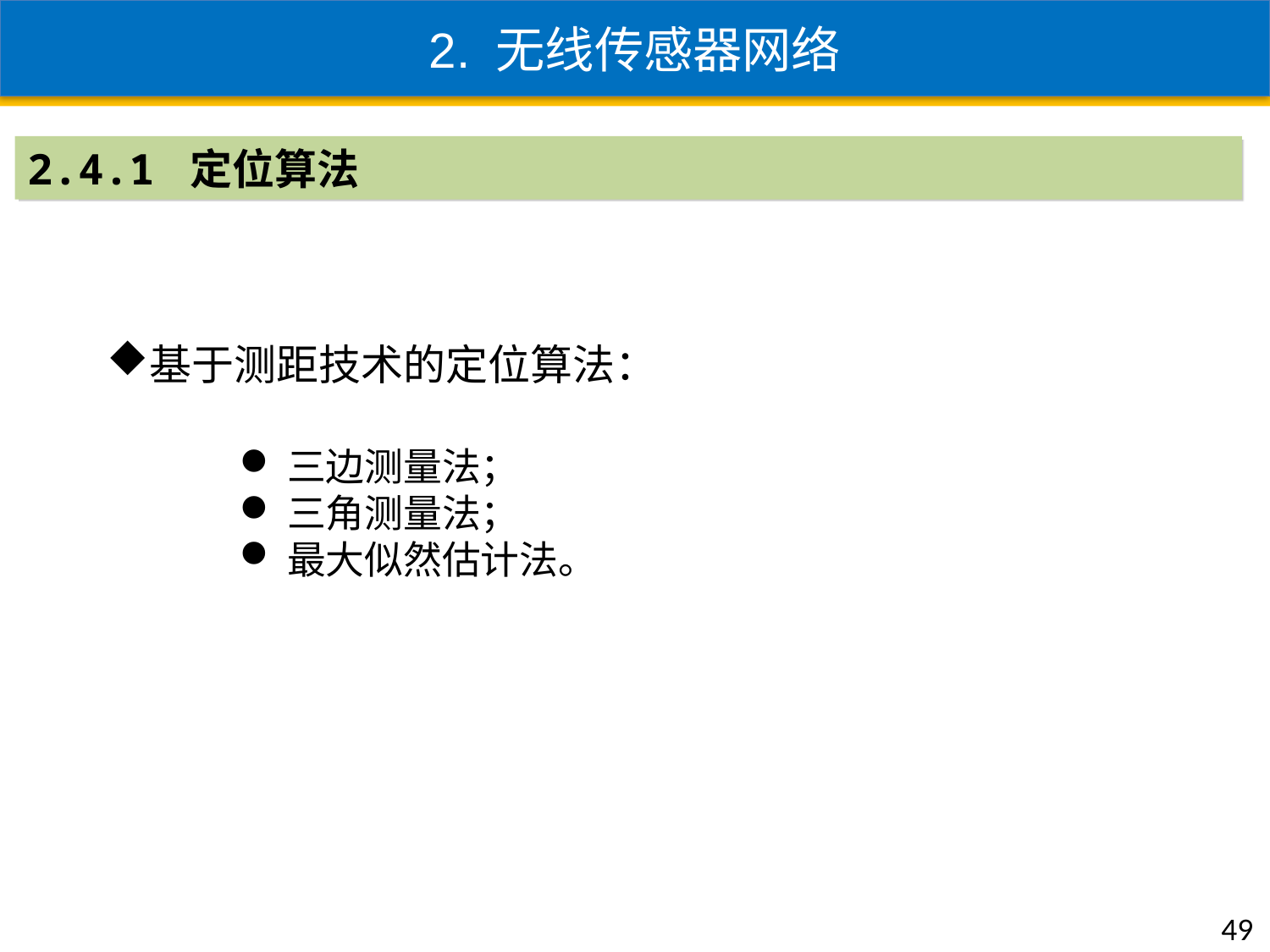

2. 无线传感器网络
2.4.1 定位算法
基于测距技术的定位算法：
三边测量法；
三角测量法；
最大似然估计法。
49